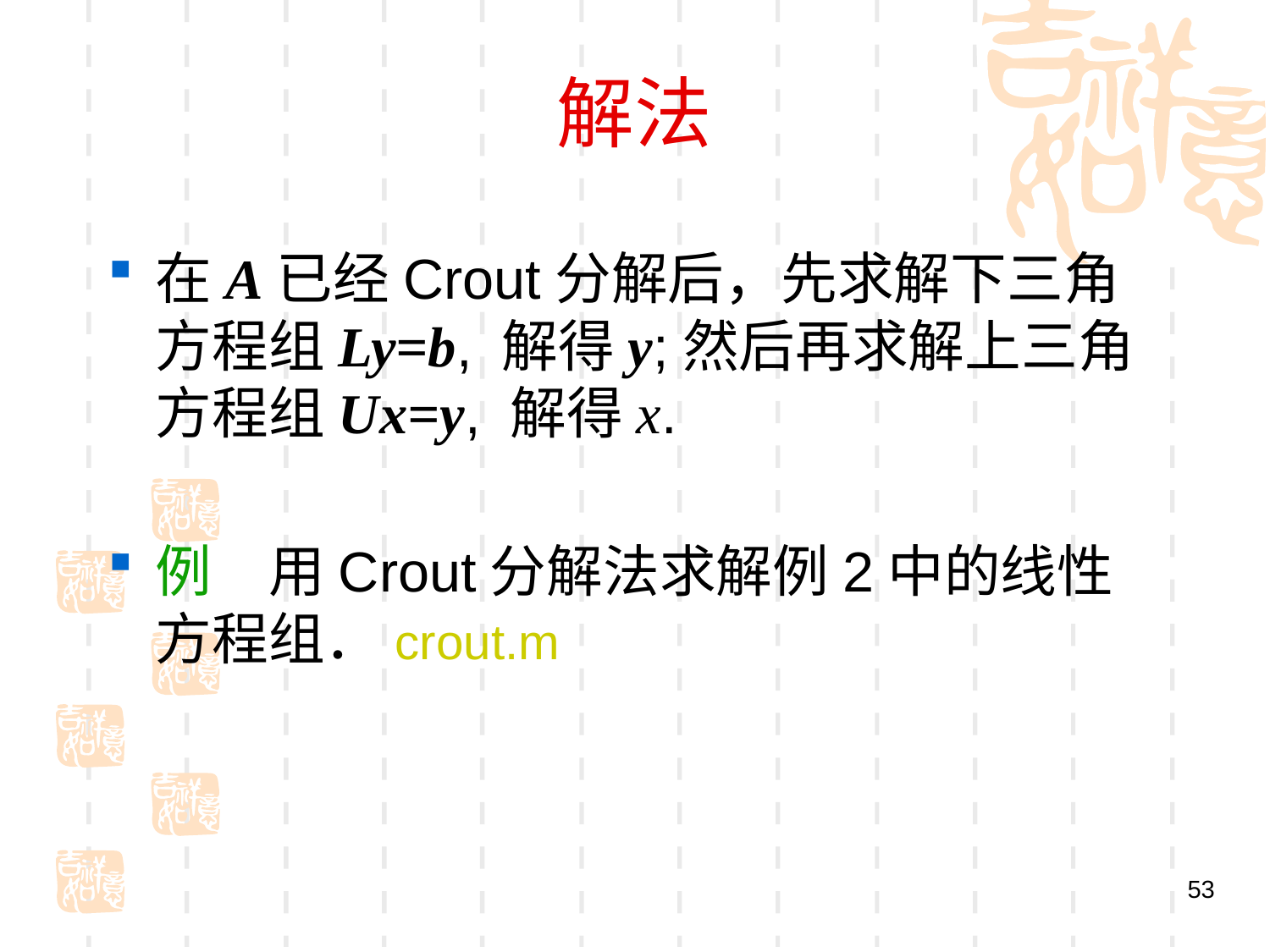

# 解法
在A已经Crout分解后，先求解下三角方程组Ly=b, 解得y;然后再求解上三角方程组Ux=y, 解得x.

例　用Crout分解法求解例2中的线性方程组．crout.m
53